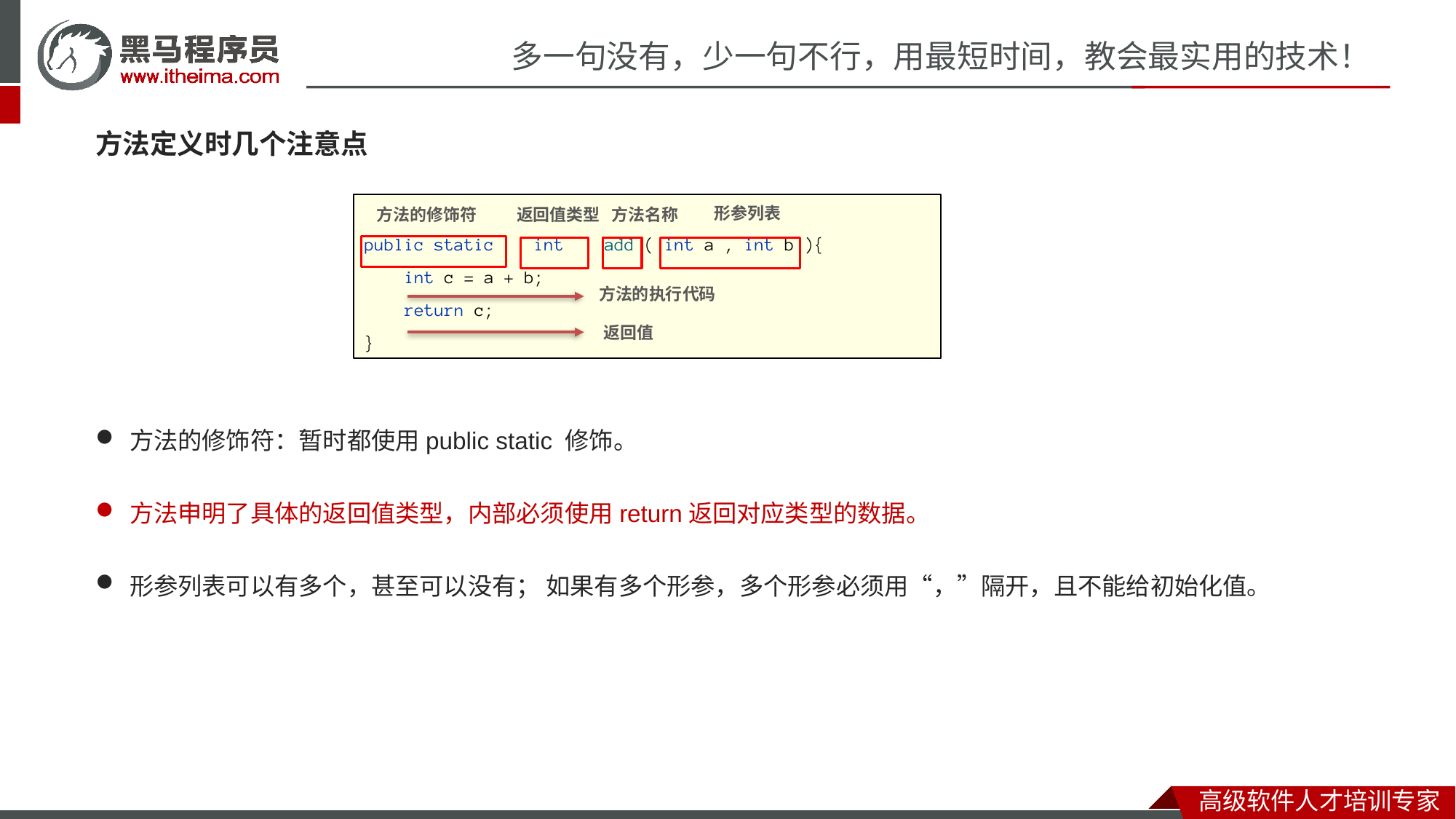

方法定义时几个注意点

public static    int    add ( int a , int b ){
    int c = a + b;
    return c;
}
形参列表
方法的修饰符
返回值类型
方法名称

方法的执行代码
返回值
方法的修饰符：暂时都使用public static 修饰。
方法申明了具体的返回值类型，内部必须使用return返回对应类型的数据。
形参列表可以有多个，甚至可以没有； 如果有多个形参，多个形参必须用“，”隔开，且不能给初始化值。